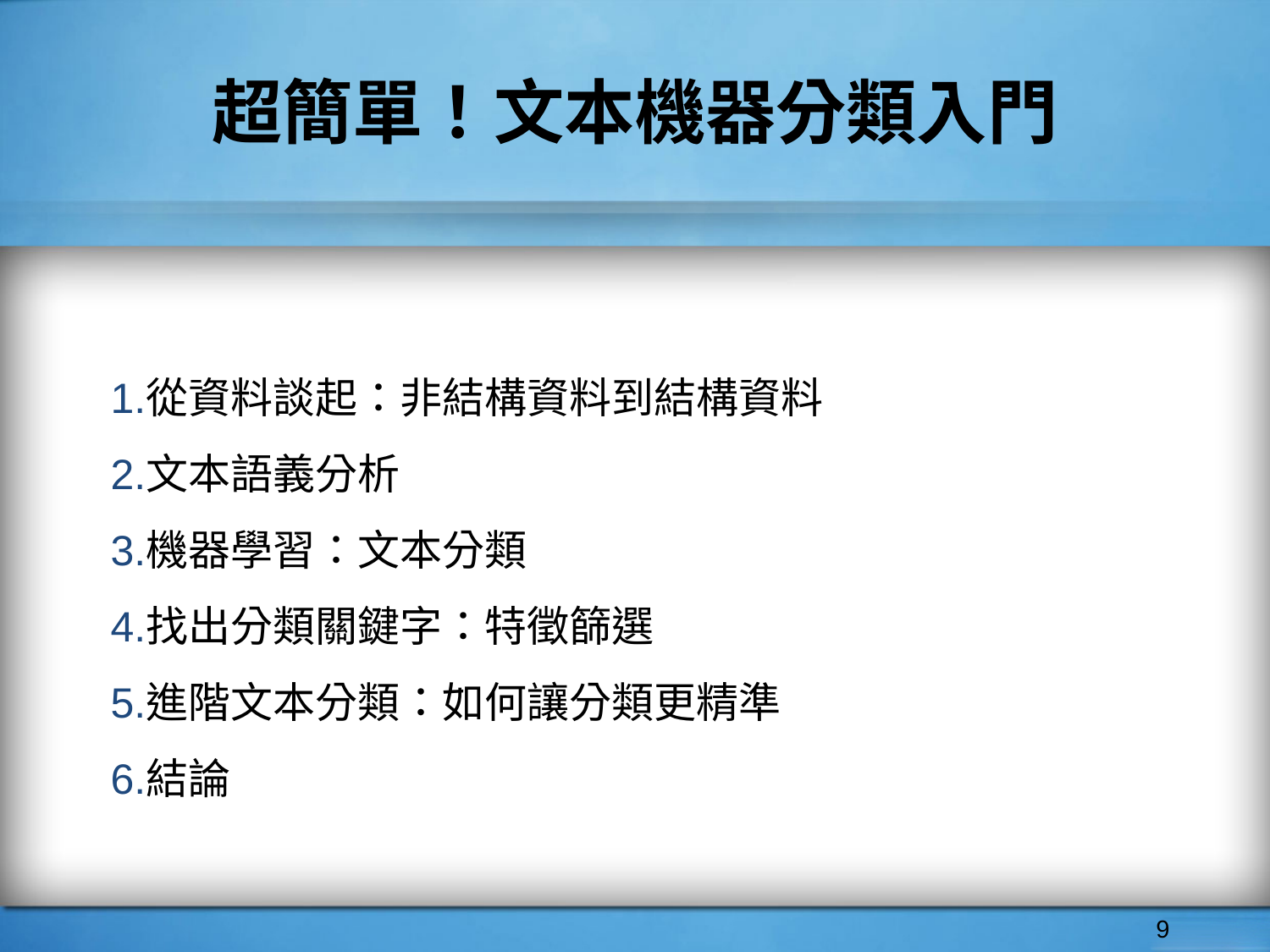

# 超簡單！文本機器分類入門
從資料談起：非結構資料到結構資料
文本語義分析
機器學習：文本分類
找出分類關鍵字：特徵篩選
進階文本分類：如何讓分類更精準
結論
9